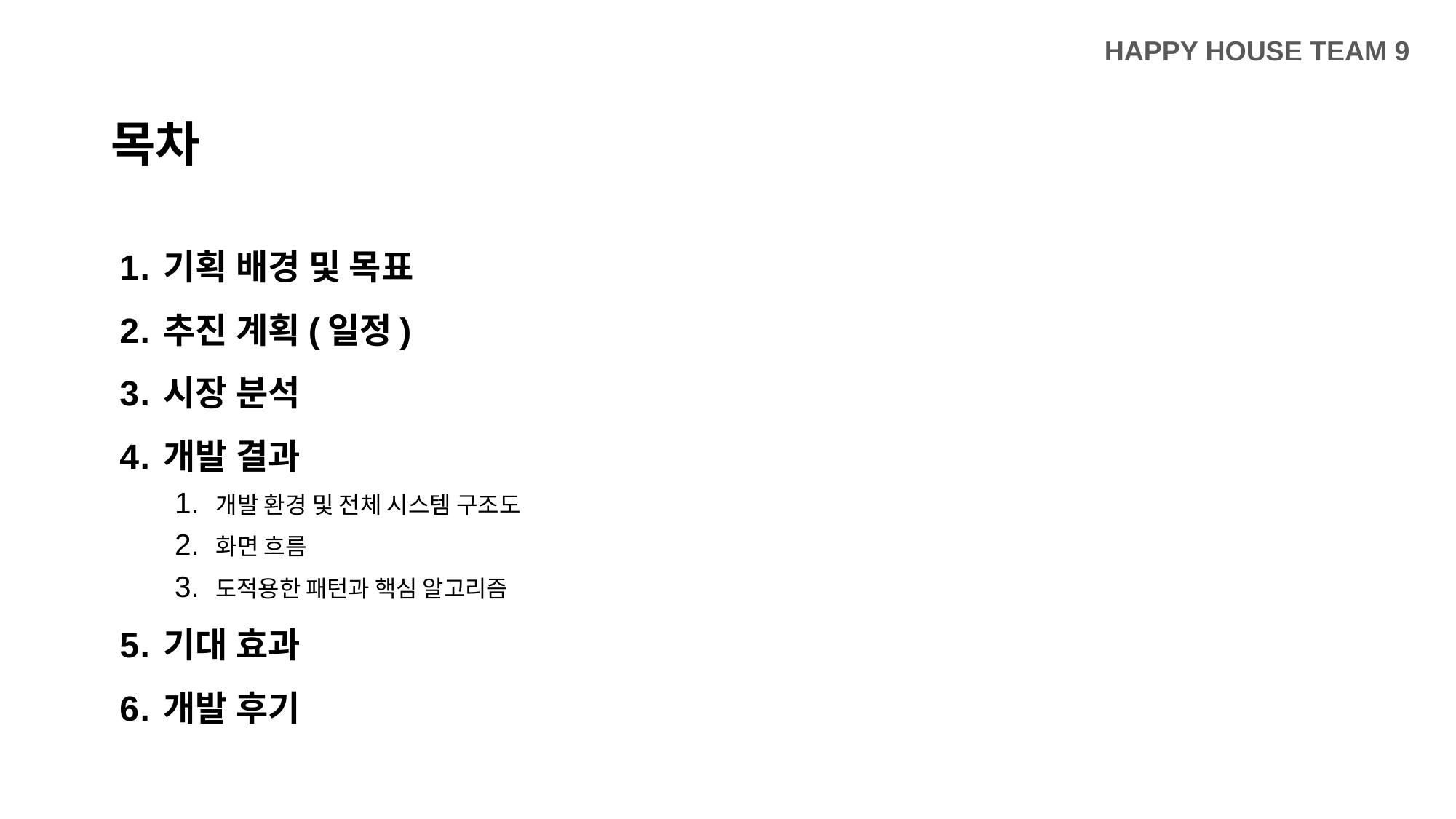

HAPPY HOUSE TEAM 9

목차

기획 배경 및 목표
추진 계획(일정)
시장 분석
개발 결과
개발 환경 및 전체 시스템 구조도
화면 흐름
도적용한 패턴과 핵심 알고리즘
기대 효과
개발 후기